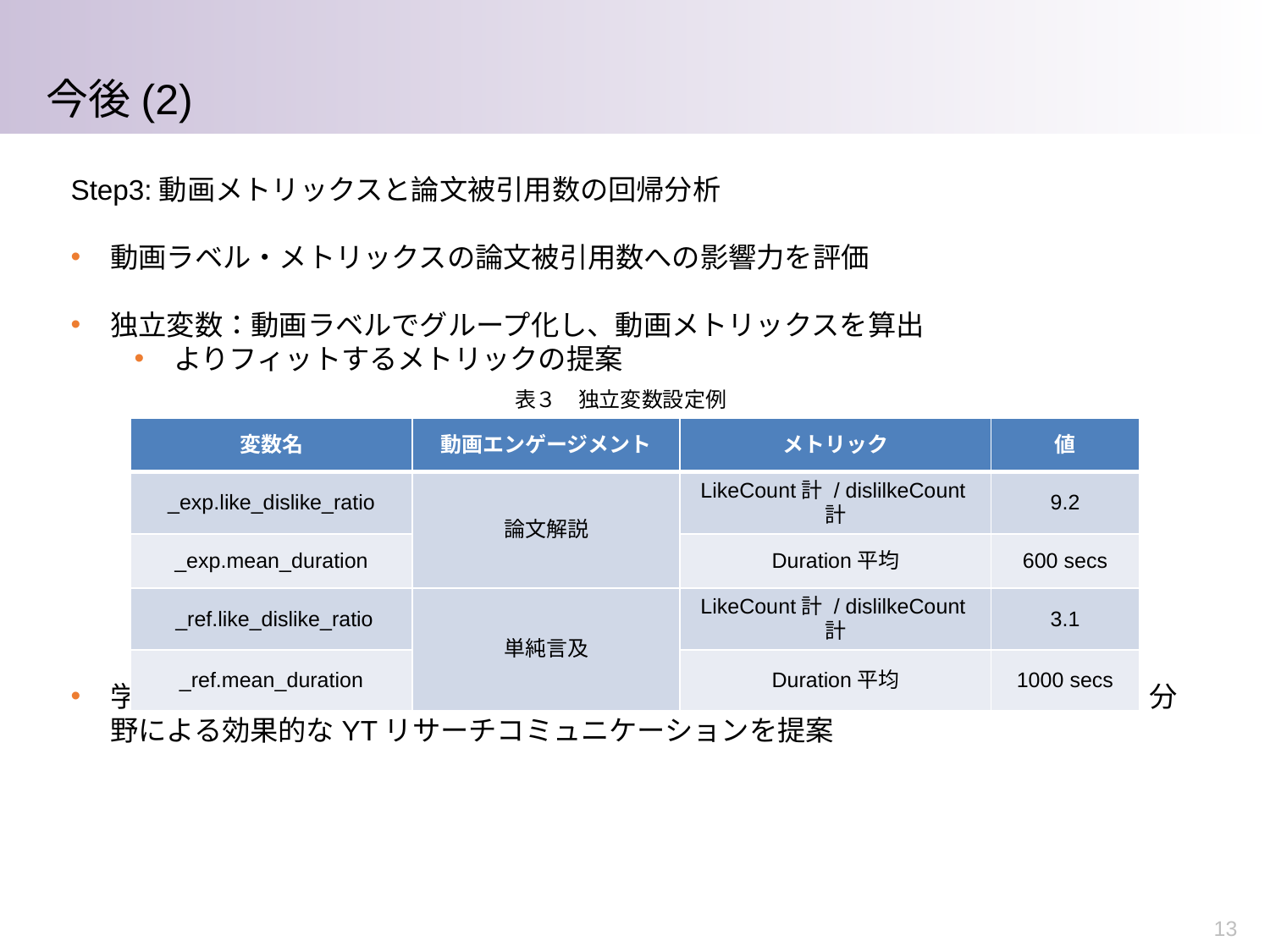

今後(2)
Step3:動画メトリックスと論文被引用数の回帰分析

動画ラベル・メトリックスの論文被引用数への影響力を評価

独立変数：動画ラベルでグループ化し、動画メトリックスを算出
よりフィットするメトリックの提案

学術分野・動画方式・チャンネルタイプによるメトリックス影響度の違いを検出、分野による効果的なYTリサーチコミュニケーションを提案
表３　独立変数設定例
| 変数名 | 動画エンゲージメント | メトリック | 値 |
| --- | --- | --- | --- |
| \_exp.like\_dislike\_ratio | 論文解説 | LikeCount計 / dislilkeCount計 | 9.2 |
| \_exp.mean\_duration |  | Duration平均 | 600 secs |
| \_ref.like\_dislike\_ratio | 単純言及 | LikeCount計 / dislilkeCount計 | 3.1 |
| \_ref.mean\_duration |  | Duration平均 | 1000 secs |
13